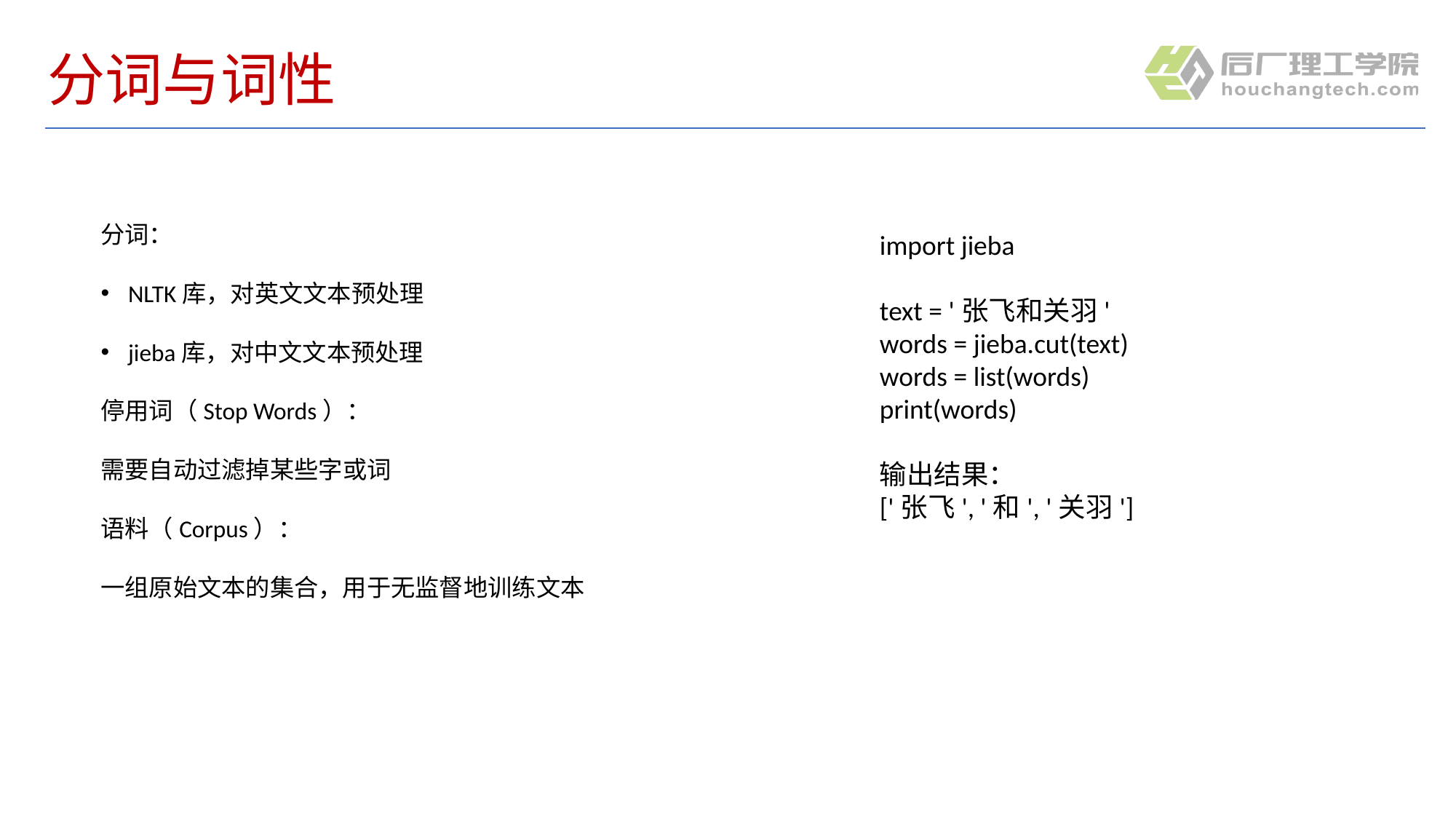

# 分词与词性
分词：
NLTK库，对英文文本预处理
jieba库，对中文文本预处理
停用词（Stop Words）：
需要自动过滤掉某些字或词
语料（Corpus）：
一组原始文本的集合，用于无监督地训练文本
import jieba

text = '张飞和关羽'
words = jieba.cut(text)
words = list(words)
print(words)

输出结果：
['张飞', '和', '关羽']